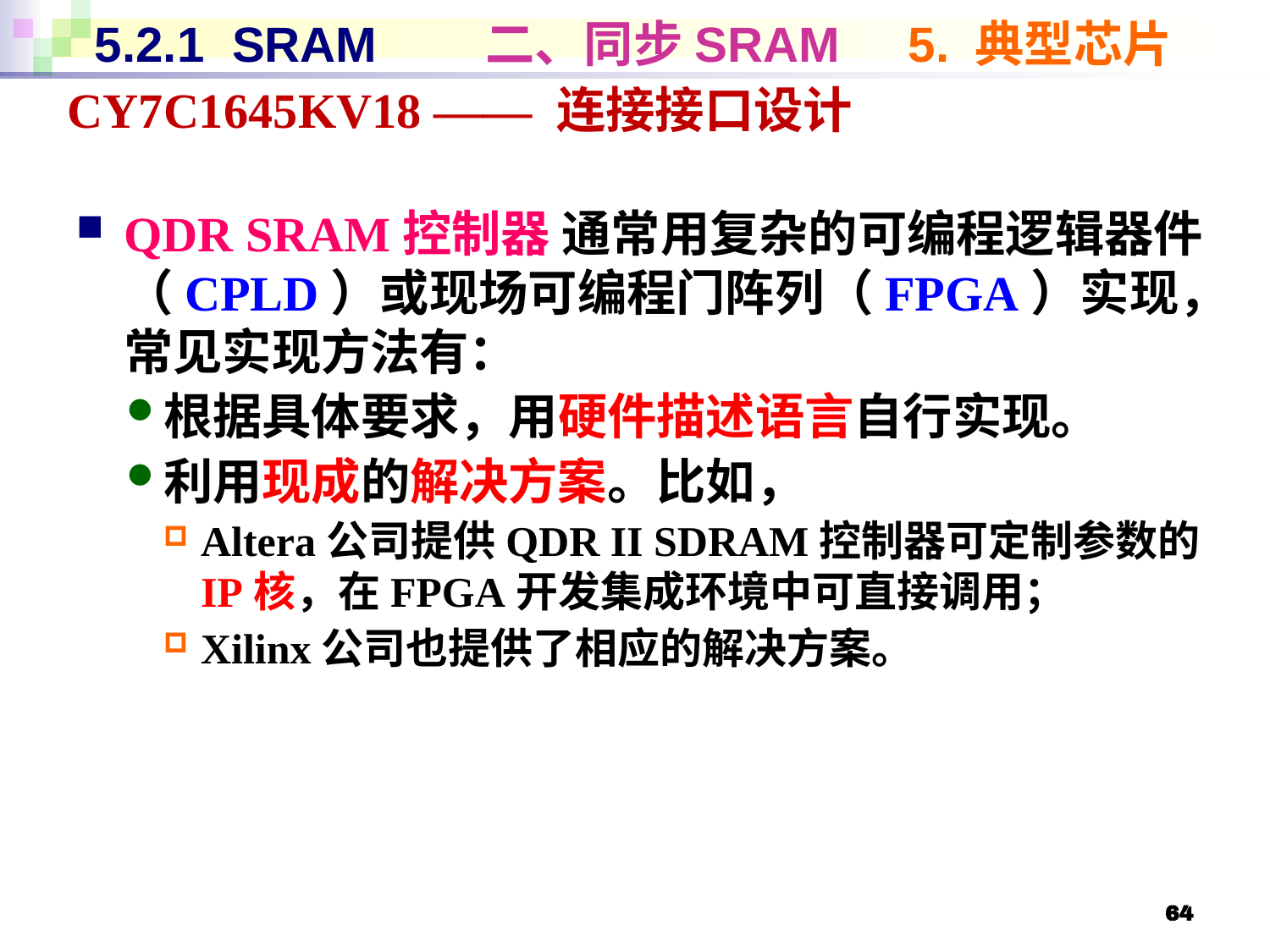

# 5.2.1  SRAM       二、同步SRAM     5. 典型芯片
CY7C1645KV18 —— 连接接口设计
QDR SRAM控制器 通常用复杂的可编程逻辑器件（CPLD）或现场可编程门阵列（FPGA）实现，常见实现方法有：
根据具体要求，用硬件描述语言自行实现。
利用现成的解决方案。比如，
Altera公司提供QDR II SDRAM控制器可定制参数的IP核，在FPGA开发集成环境中可直接调用；
Xilinx公司也提供了相应的解决方案。
64